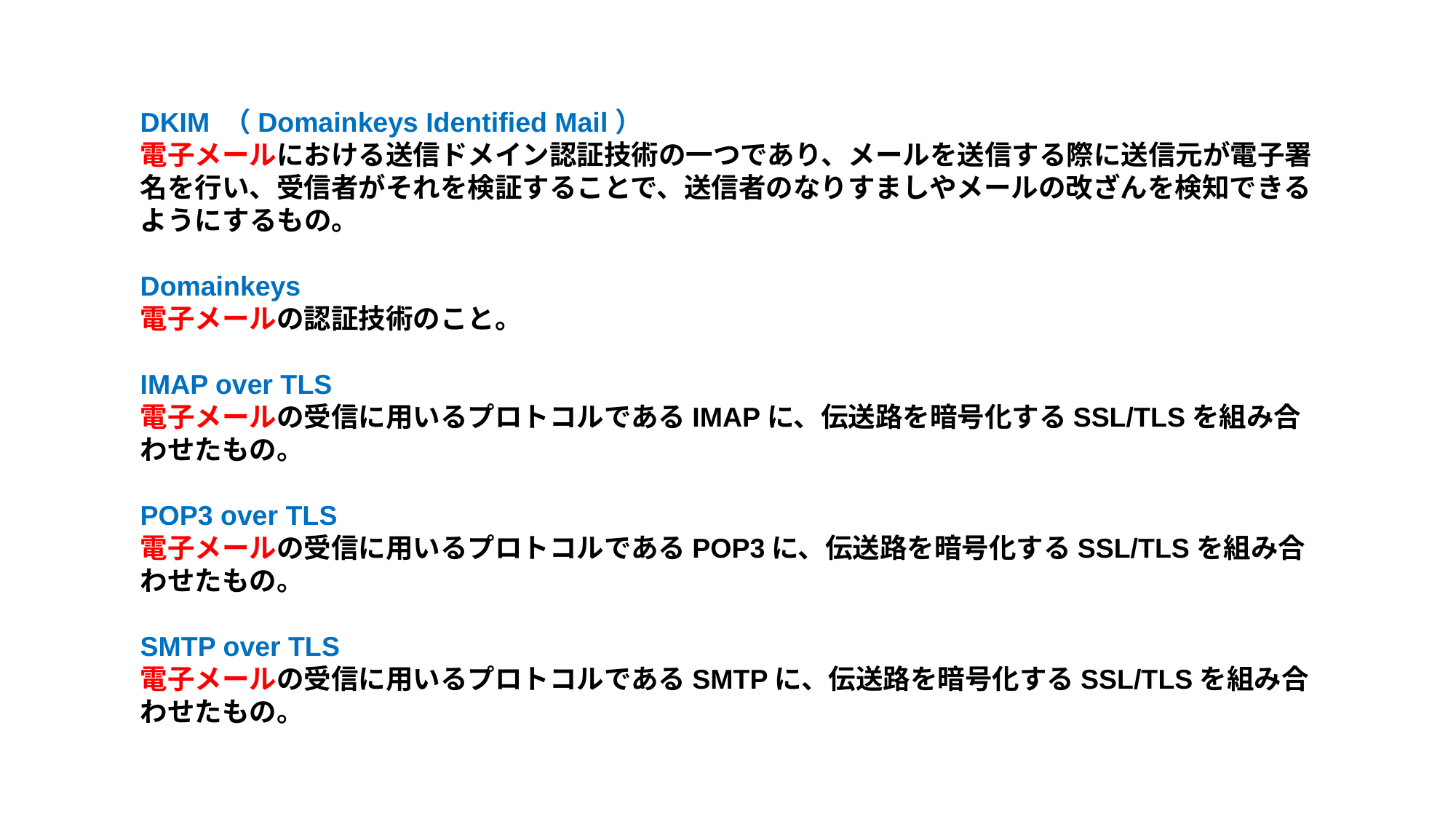

DKIM （Domainkeys Identified Mail）
電子メールにおける送信ドメイン認証技術の一つであり、メールを送信する際に送信元が電子署名を行い、受信者がそれを検証することで、送信者のなりすましやメールの改ざんを検知できるようにするもの。

Domainkeys
電子メールの認証技術のこと。

IMAP over TLS
電子メールの受信に用いるプロトコルであるIMAPに、伝送路を暗号化するSSL/TLSを組み合わせたもの。

POP3 over TLS
電子メールの受信に用いるプロトコルであるPOP3に、伝送路を暗号化するSSL/TLSを組み合わせたもの。

SMTP over TLS
電子メールの受信に用いるプロトコルであるSMTPに、伝送路を暗号化するSSL/TLSを組み合わせたもの。